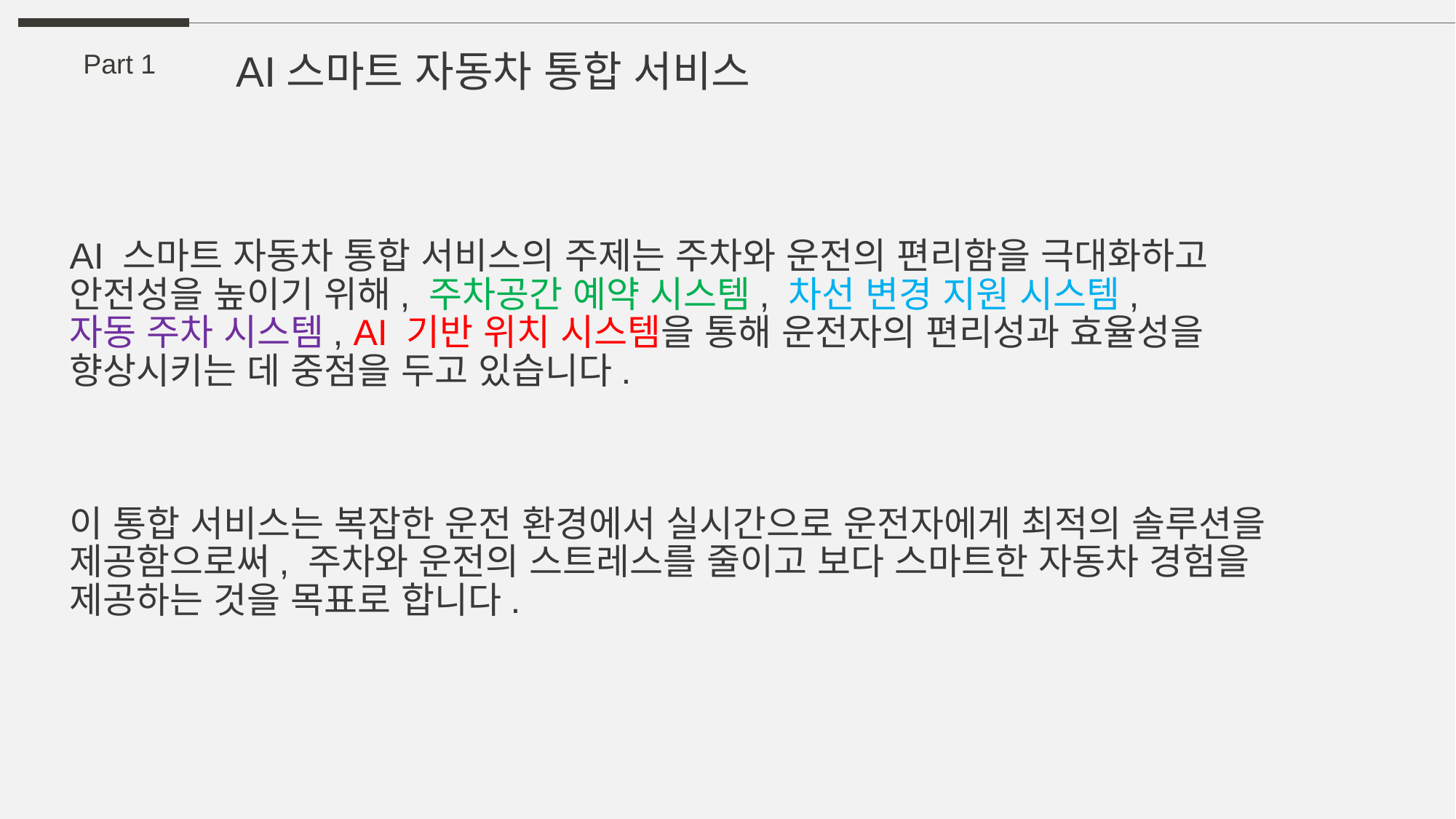

AI스마트 자동차 통합 서비스

Part 1
AI 스마트 자동차 통합 서비스의 주제는 주차와 운전의 편리함을 극대화하고
안전성을 높이기 위해, 주차공간 예약 시스템, 차선 변경 지원 시스템,
자동 주차 시스템, AI 기반 위치 시스템을 통해 운전자의 편리성과 효율성을
향상시키는 데 중점을 두고 있습니다.

이 통합 서비스는 복잡한 운전 환경에서 실시간으로 운전자에게 최적의 솔루션을 제공함으로써, 주차와 운전의 스트레스를 줄이고 보다 스마트한 자동차 경험을
제공하는 것을 목표로 합니다.